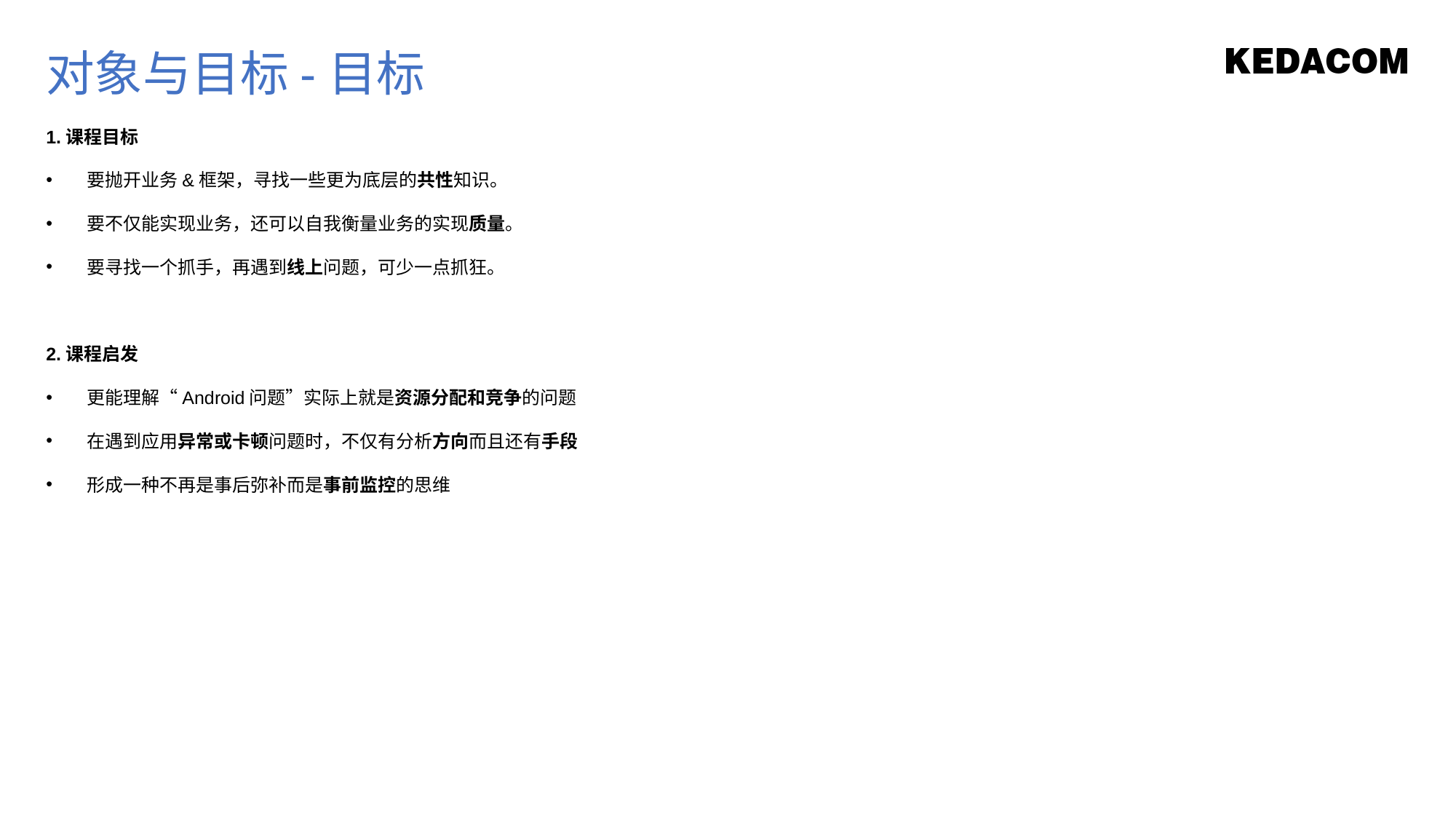

对象与目标-目标
1.课程目标
要抛开业务&框架，寻找一些更为底层的共性知识。
要不仅能实现业务，还可以自我衡量业务的实现质量。
要寻找一个抓手，再遇到线上问题，可少一点抓狂。

2.课程启发
更能理解“Android问题”实际上就是资源分配和竞争的问题
在遇到应用异常或卡顿问题时，不仅有分析方向而且还有手段
形成一种不再是事后弥补而是事前监控的思维